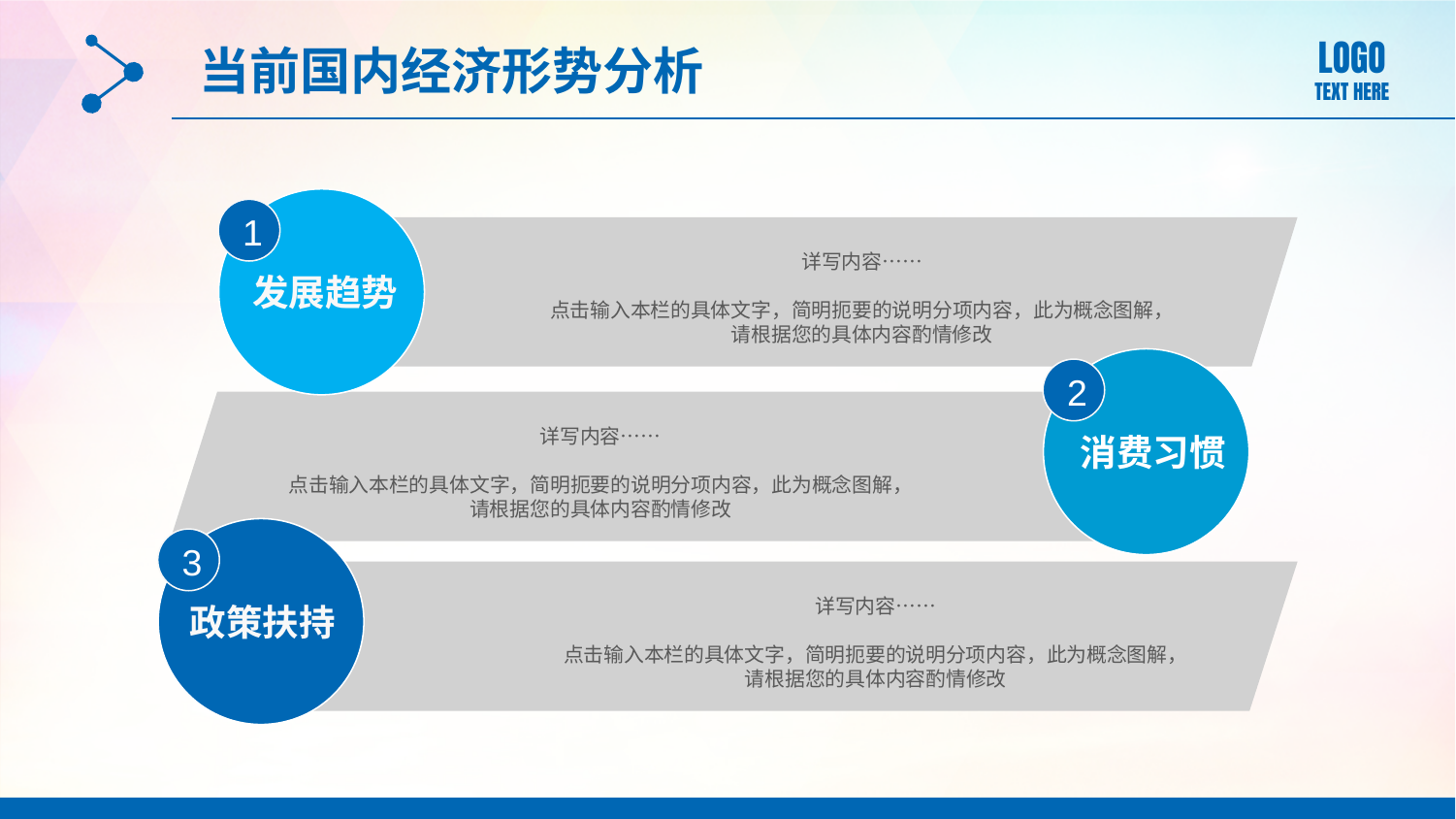

LOGO
TEXT HERE
当前国内经济形势分析

1

详写内容……

点击输入本栏的具体文字，简明扼要的说明分项内容，此为概念图解，请根据您的具体内容酌情修改
发展趋势

2

详写内容……

点击输入本栏的具体文字，简明扼要的说明分项内容，此为概念图解，请根据您的具体内容酌情修改
消费习惯

3

详写内容……

点击输入本栏的具体文字，简明扼要的说明分项内容，此为概念图解，请根据您的具体内容酌情修改
政策扶持